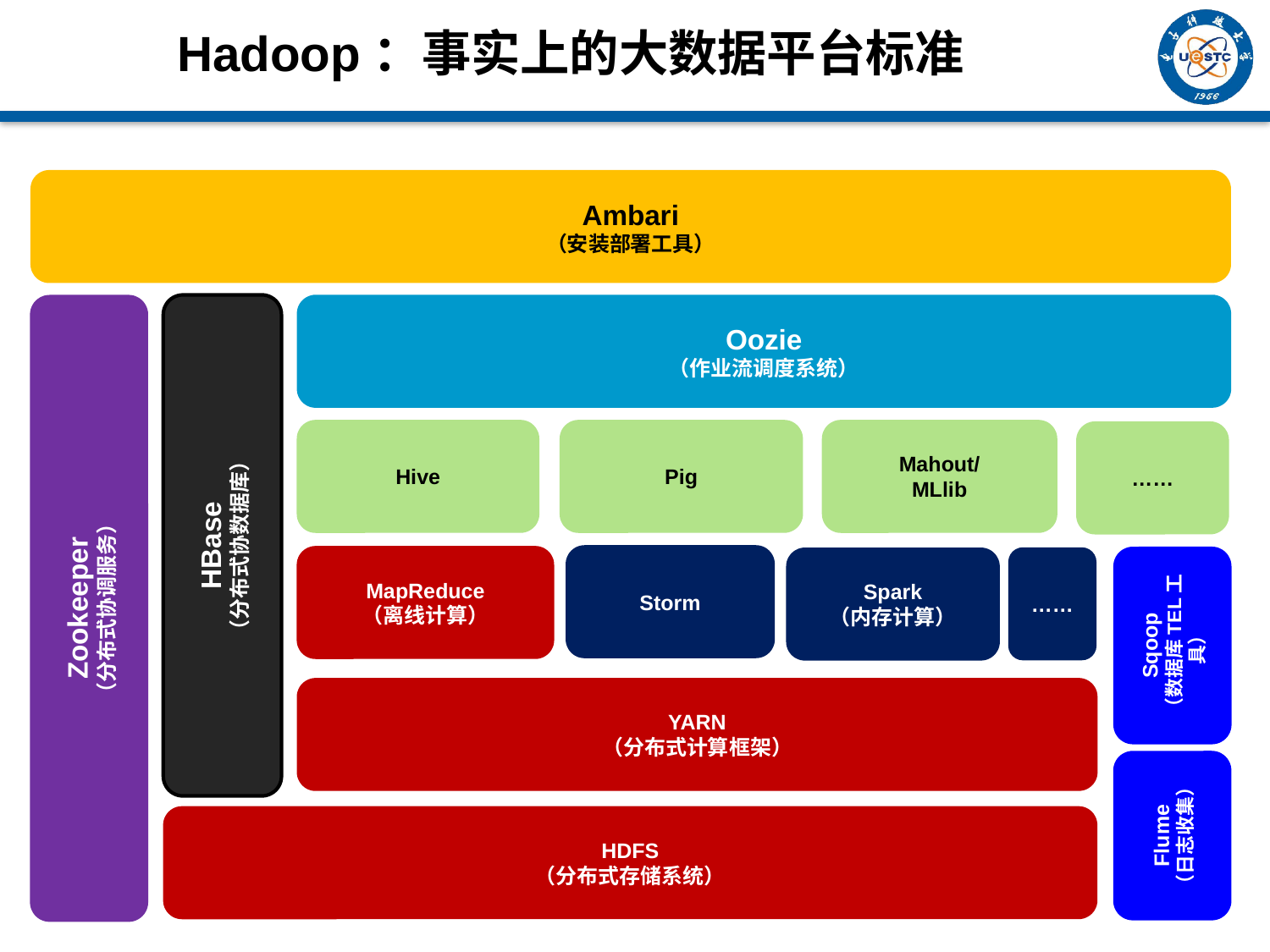

Hadoop：事实上的大数据平台标准
Ambari
（安装部署工具）
Oozie
（作业流调度系统）
Hive
Pig
Mahout/
MLlib
……
HBase
（分布式协数据库）
Storm
MapReduce
（离线计算）
Zookeeper
（分布式协调服务）
……
Spark
（内存计算）
Sqoop
（数据库TEL工具）
YARN
（分布式计算框架）
Flume
（日志收集）
HDFS
（分布式存储系统）